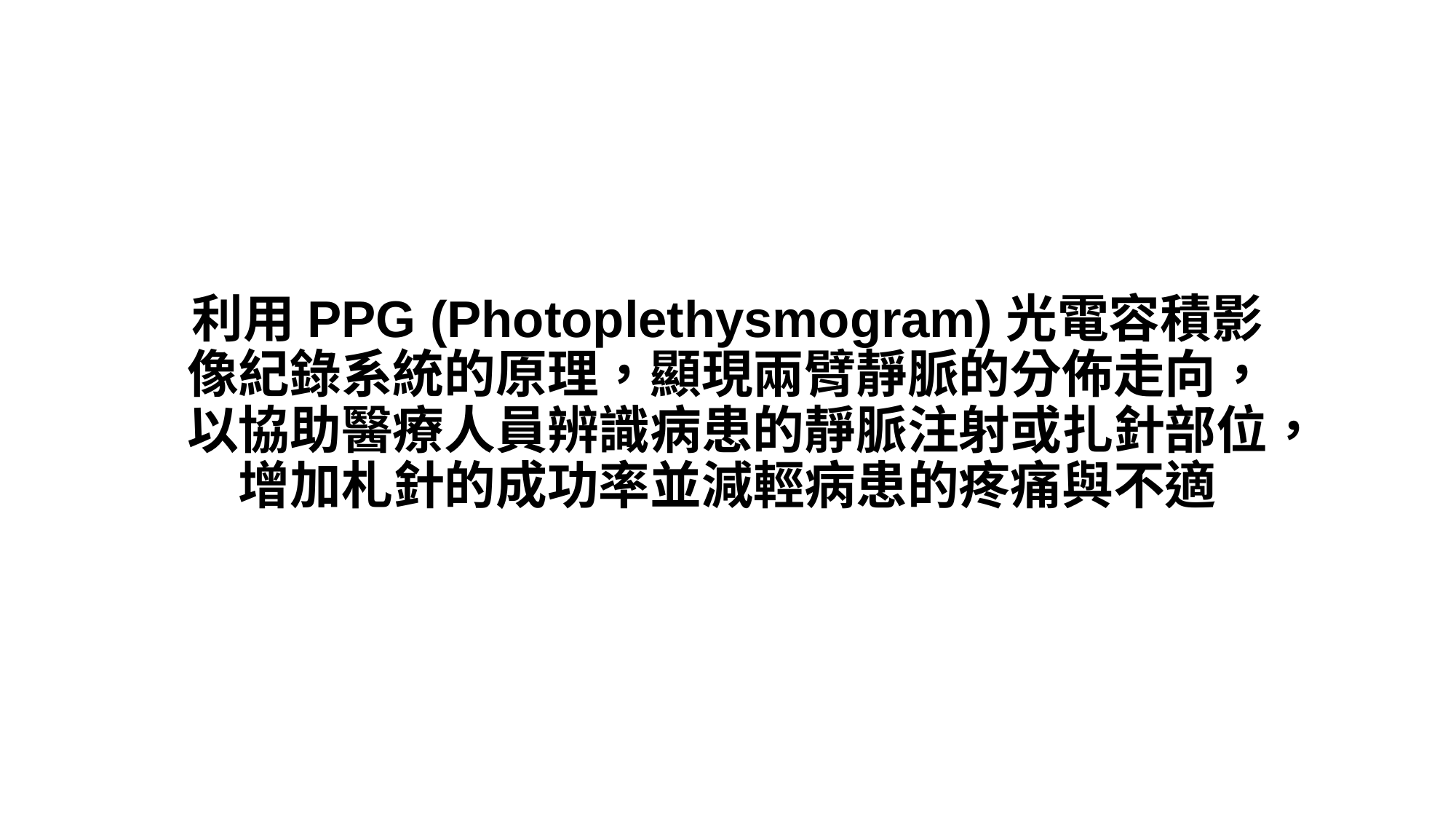

# 利用PPG (Photoplethysmogram)光電容積影像紀錄系統的原理，顯現兩臂靜脈的分佈走向，以協助醫療人員辨識病患的靜脈注射或扎針部位，增加札針的成功率並減輕病患的疼痛與不適